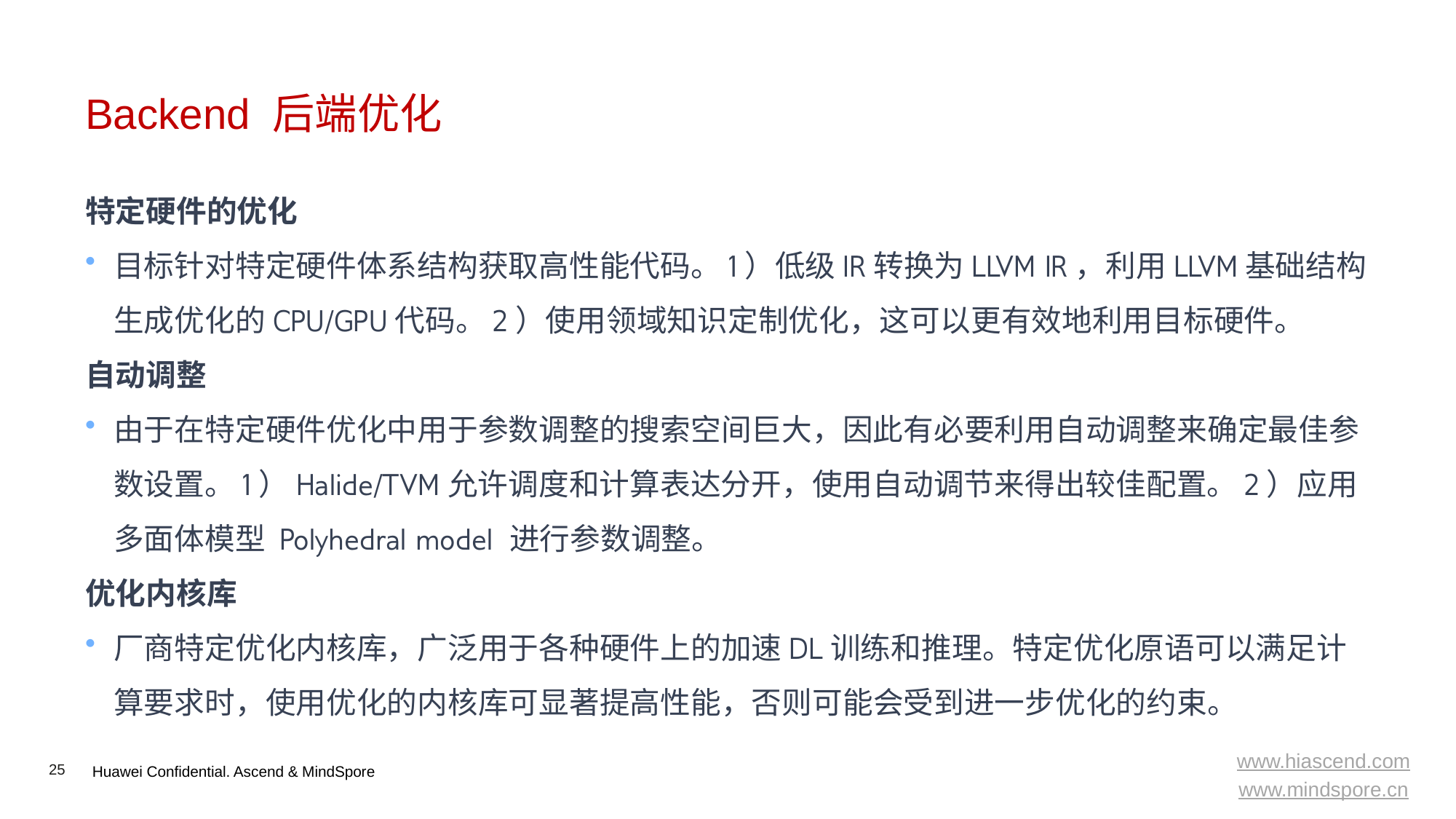

# Backend 后端优化
特定硬件的优化
目标针对特定硬件体系结构获取高性能代码。1）低级IR转换为LLVM IR，利用LLVM基础结构生成优化的CPU/GPU代码。2）使用领域知识定制优化，这可以更有效地利用目标硬件。
自动调整
由于在特定硬件优化中用于参数调整的搜索空间巨大，因此有必要利用自动调整来确定最佳参数设置。1）Halide/TVM允许调度和计算表达分开，使用自动调节来得出较佳配置。2）应用多面体模型 Polyhedral model 进行参数调整。
优化内核库
厂商特定优化内核库，广泛用于各种硬件上的加速DL训练和推理。特定优化原语可以满足计算要求时，使用优化的内核库可显著提高性能，否则可能会受到进一步优化的约束。